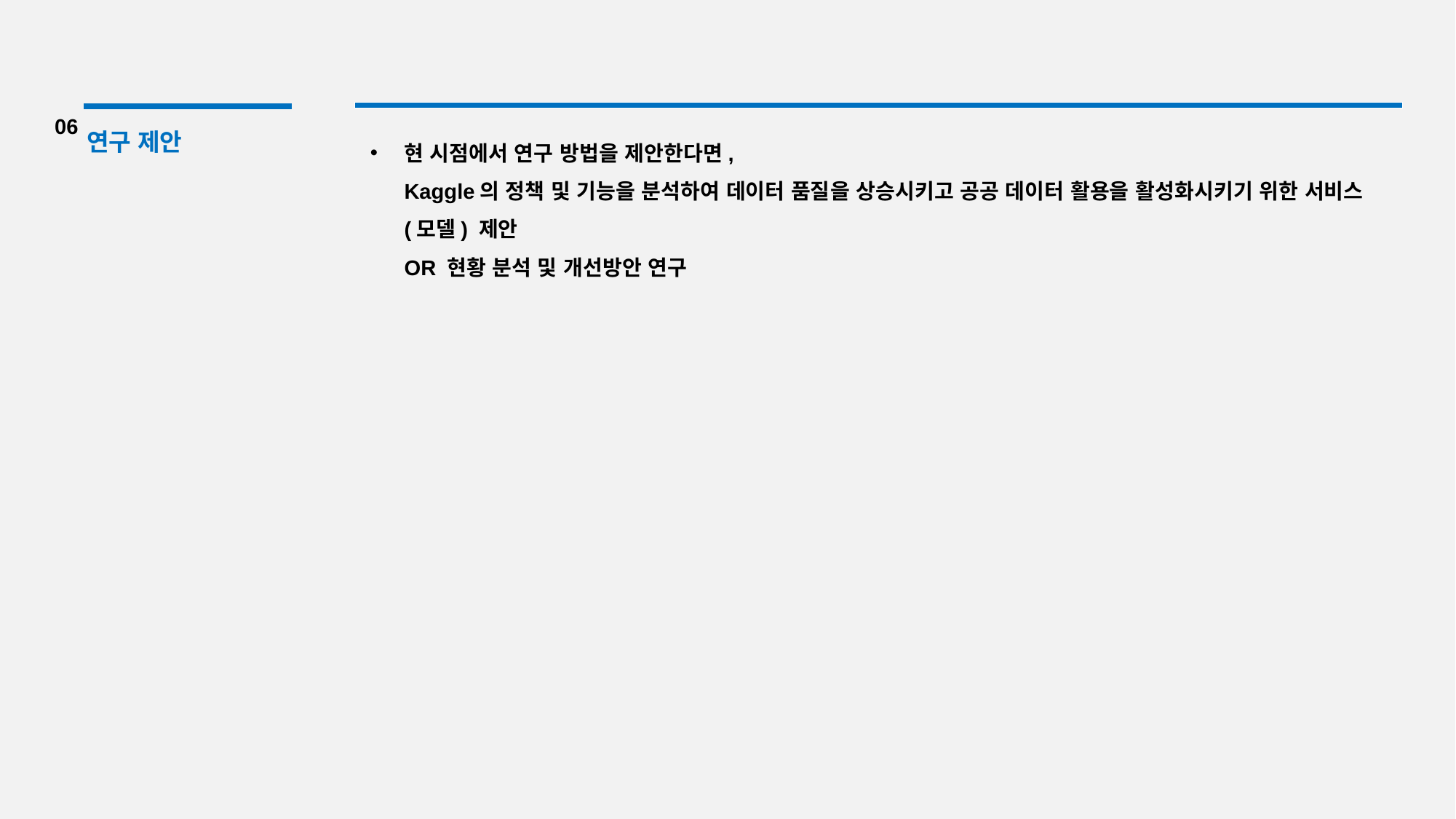

06
연구 제안
현 시점에서 연구 방법을 제안한다면,
Kaggle의 정책 및 기능을 분석하여 데이터 품질을 상승시키고 공공 데이터 활용을 활성화시키기 위한 서비스(모델) 제안
OR 현황 분석 및 개선방안 연구